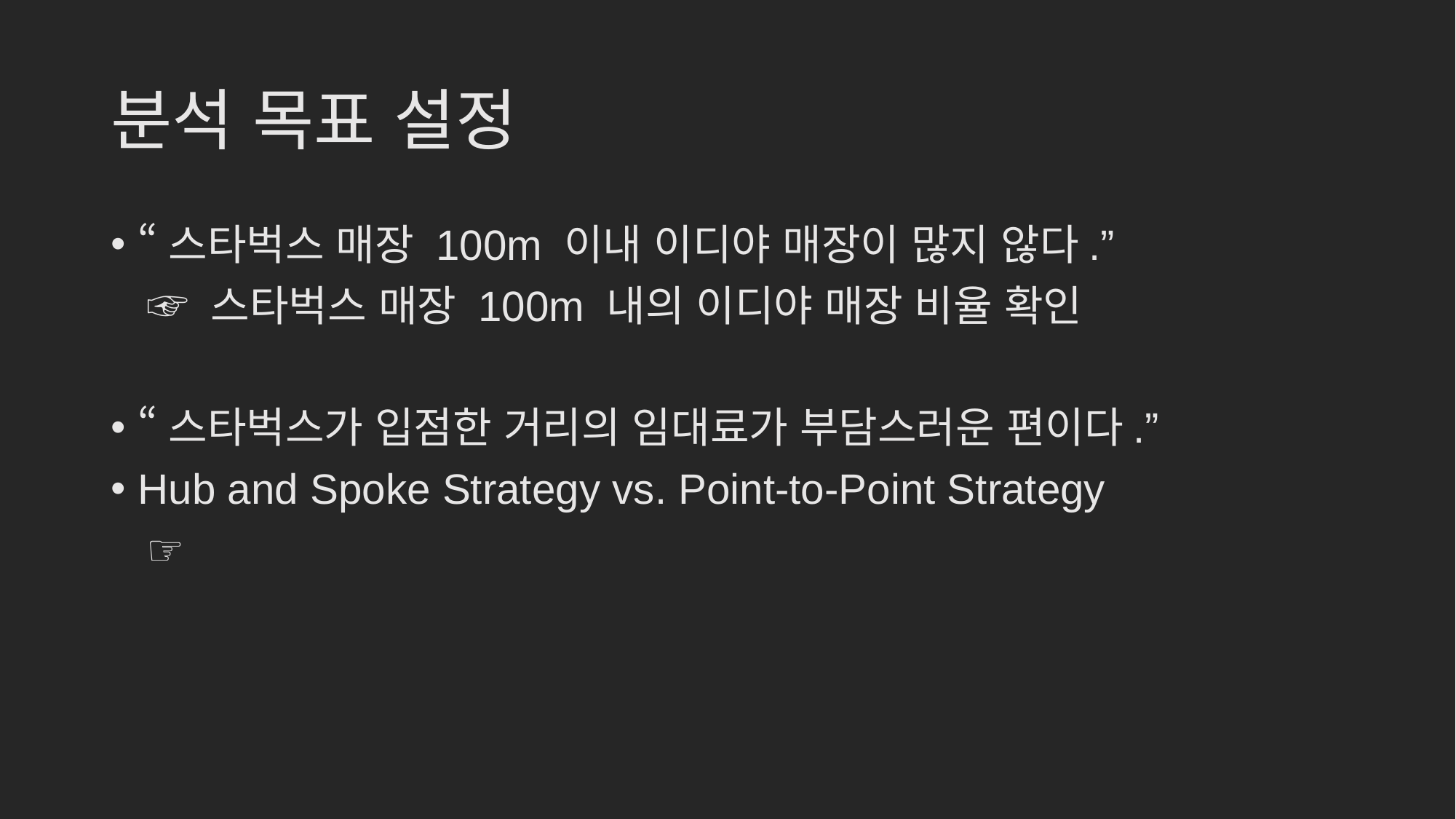

# 분석 목표 설정
“스타벅스 매장 100m 이내 이디야 매장이 많지 않다.”
   ☞ 스타벅스 매장 100m 내의 이디야 매장 비율 확인

“스타벅스가 입점한 거리의 임대료가 부담스러운 편이다.”
Hub and Spoke Strategy vs. Point-to-Point Strategy
   ☞